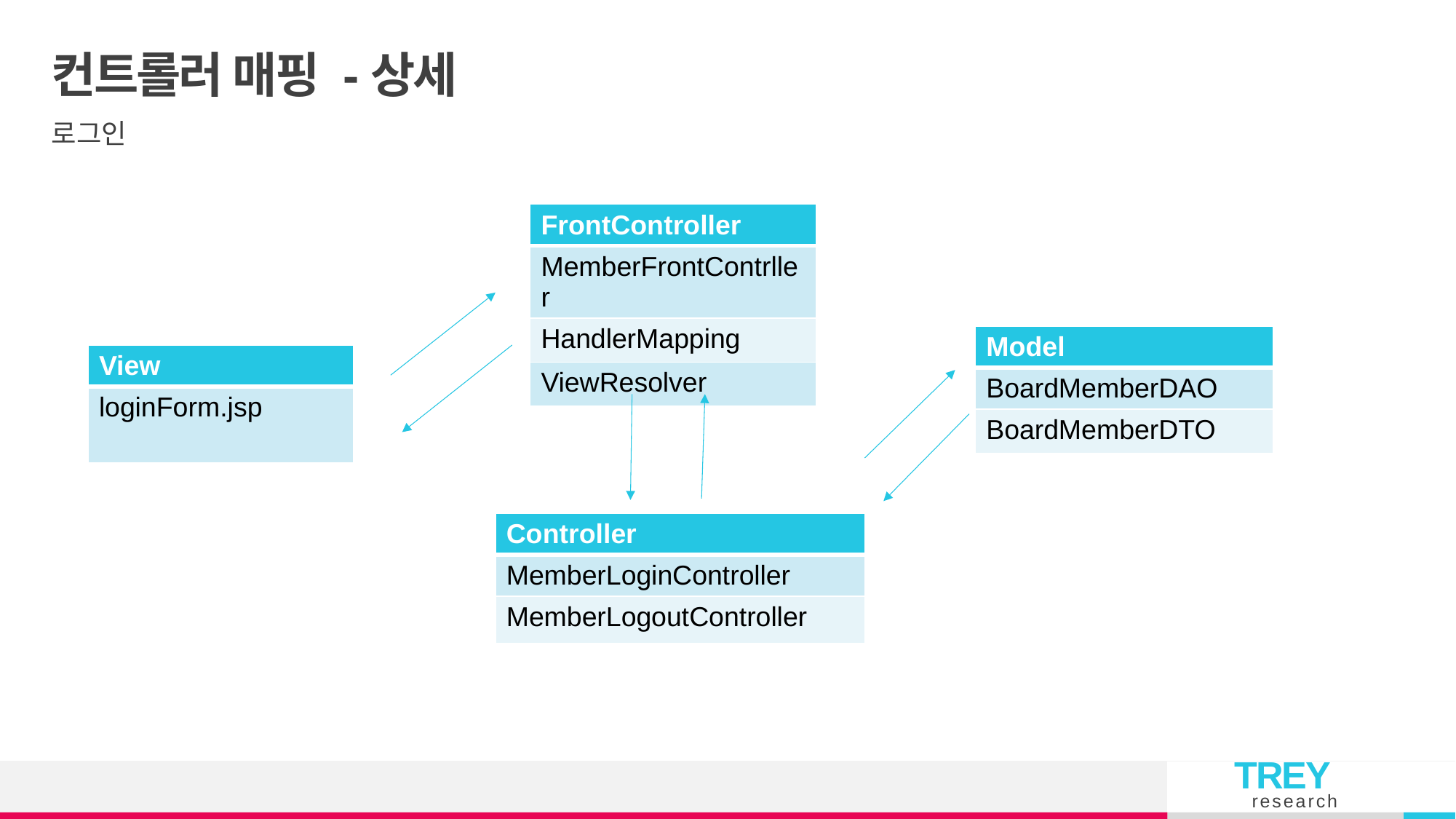

# 컨트롤러 매핑 -상세
로그인

| FrontController |
| --- |
| MemberFrontContrller |
| HandlerMapping |
| ViewResolver |
| Model |
| --- |
| BoardMemberDAO |
| BoardMemberDTO |
| View |
| --- |
| loginForm.jsp |
| Controller |
| --- |
| MemberLoginController |
| MemberLogoutController |